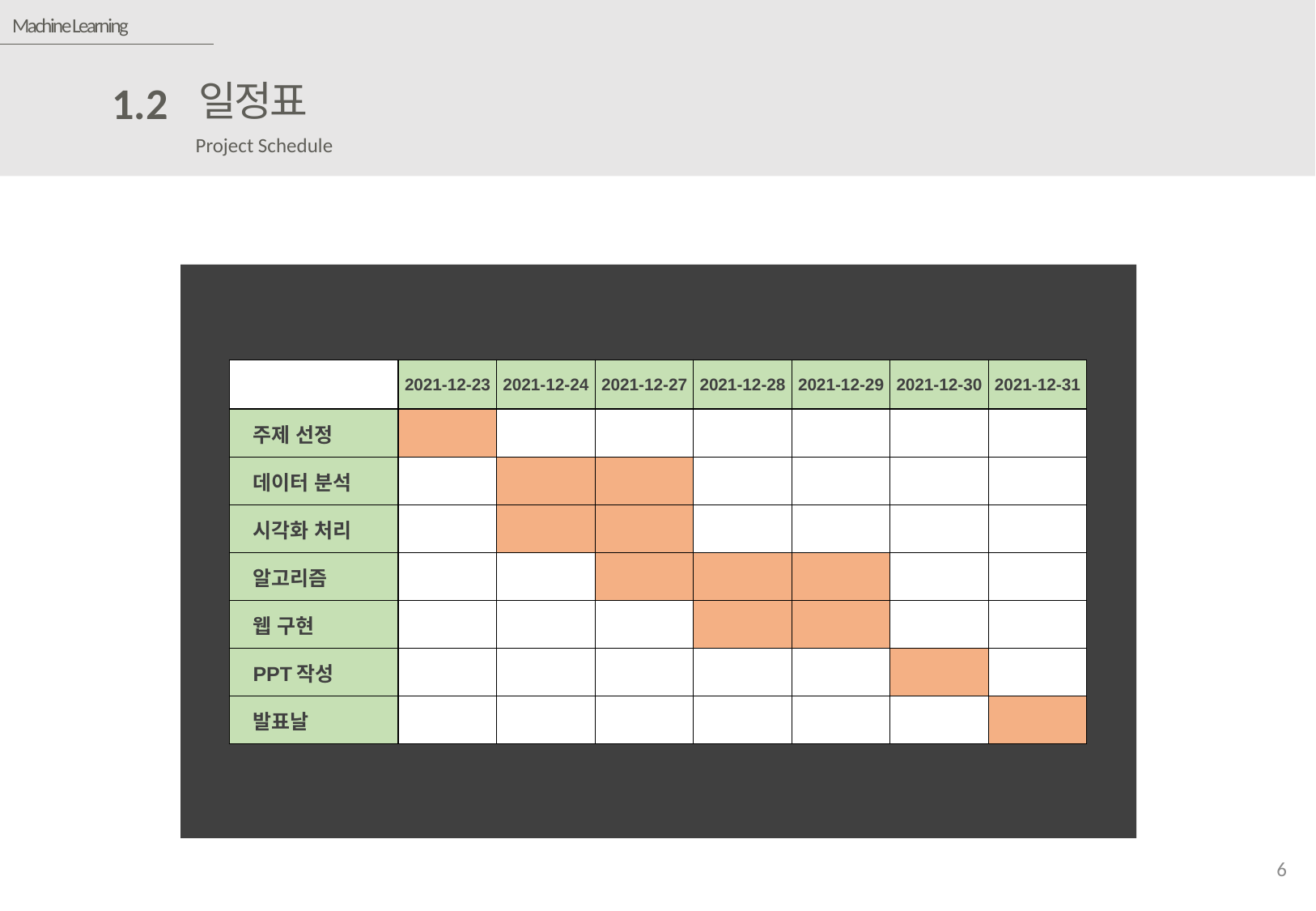

Machine Learning
일정표
1.2
Project Schedule

| 날짜 |  | 날짜 |  |  |  |  |  |  |  |  |
| --- | --- | --- | --- | --- | --- | --- | --- | --- | --- | --- |
|  |  | 2021-12-23 | 2021-12-24 |  | 2021-12-25 | 2021-12-26 | 2021-12-27 | 2021-12-28 | 2021-12-29 | 2021-12-30 |
| 일정 |  | 주제 확립화 | 담당 데이터 분석 (테이블 단위) | 한일 정리 | 주말 (개인 할일 분배) |  | 데이터셋 정보 총합 시각화 처리 | 알고리즘 시각화 플라스크 구현 | 웹에서 머신러닝을 가동 | PPT제작 |
| 이름 | 담당기능 | 주제 확립화 | <주문,제품관점> olist\_order\_items\_dataset olist\_order\_payments \_dataset olist\_orders\_dataset olist\_products\_dataset | 오더 아이템즈 데이터셋에서 프라이스 컬럼 이상함을 확인 | 거리 시간구하는크롤링 코드 작성 |  | 이상치,결측치 처리 좌표정보로 실제 지형에 맞는 거리 계산 방법 배송시작부터 배송완료까지의 컬럼으로 배송시간 계산 머신러닝 모형 공부 | 전처리단계의 원핫 인코딩 크롤링 코드 다시 작성 | 모델링 파생변수 추가 크롤링한 변수 추가 | 웹에서 머신러닝 연동 결과값 확인 PPT에 필요한 자료 정리 시연영상 제작 |
| 김강현 | 알고리즘 |  |  |  |  |  |  |  |  |  |
| 이힘찬 | 알고리즘 |  |  | items\_dataset, orders\_dataset, products\_dataset을 조인하여 날짜별 구매랑확인 | 제거해야하는 셀러내용 제거 공부해야되는 목록 공유 |  |  |  |  |  |
| 윤민우 | 워드클라우드, 시각화 |  | olist\_order\_reviews \_dataset | 워드 클라우드,언어번역 | 워드 클라우드 |  | EDA,시각화 주제에 맞게 필요한 코드 학습 | 플라스크로 웹 화면 구현 | DB에 들어갈 값 추출 |  |
| 임윤정 | 내용분석, 시각화 | 개인사정 | olist\_customers\_dataset olist\_sellers\_dataset olist\_sellers\_dataset | 커스터머,셀러 지역 카운트확인 | 데이터셋 합치는거 지도에 시각화공부 |  | 데이터병합, 시각화(지도) zip\_code내용 평균화작업 | 구현된 화면 CSS로 정리 | 웹에 필요한 값을 DB설정 |  |
| 김주성 | 시각화 | 병가 |  |  |  |  | 시각화(지도) kaggle 시각화 자료 공부해서 데이터셋에 적용할 방법 모색 | 상관분석, 시각화(요일별배송시간, 요일별 주문량) | PPT초안및 템플릿 결정 |  |
| 기타메모 |  |  | ★날짜별 데이터가 많지않아서 주제변경 (수요예측->배송기간확인) |  |  |  |  |  | ★거리를 구하는 크롤링완료 | ★완성 |
임윤정
|  | 2021-12-23 | 2021-12-24 | 2021-12-27 | 2021-12-28 | 2021-12-29 | 2021-12-30 | 2021-12-31 |
| --- | --- | --- | --- | --- | --- | --- | --- |
| 주제 선정 |  |  |  |  |  |  |  |
| 데이터 분석 |  |  |  |  |  |  |  |
| 시각화 처리 |  |  |  |  |  |  |  |
| 알고리즘 |  |  |  |  |  |  |  |
| 웹 구현 |  |  |  |  |  |  |  |
| PPT작성 |  |  |  |  |  |  |  |
| 발표날 |  |  |  |  |  |  |  |
6